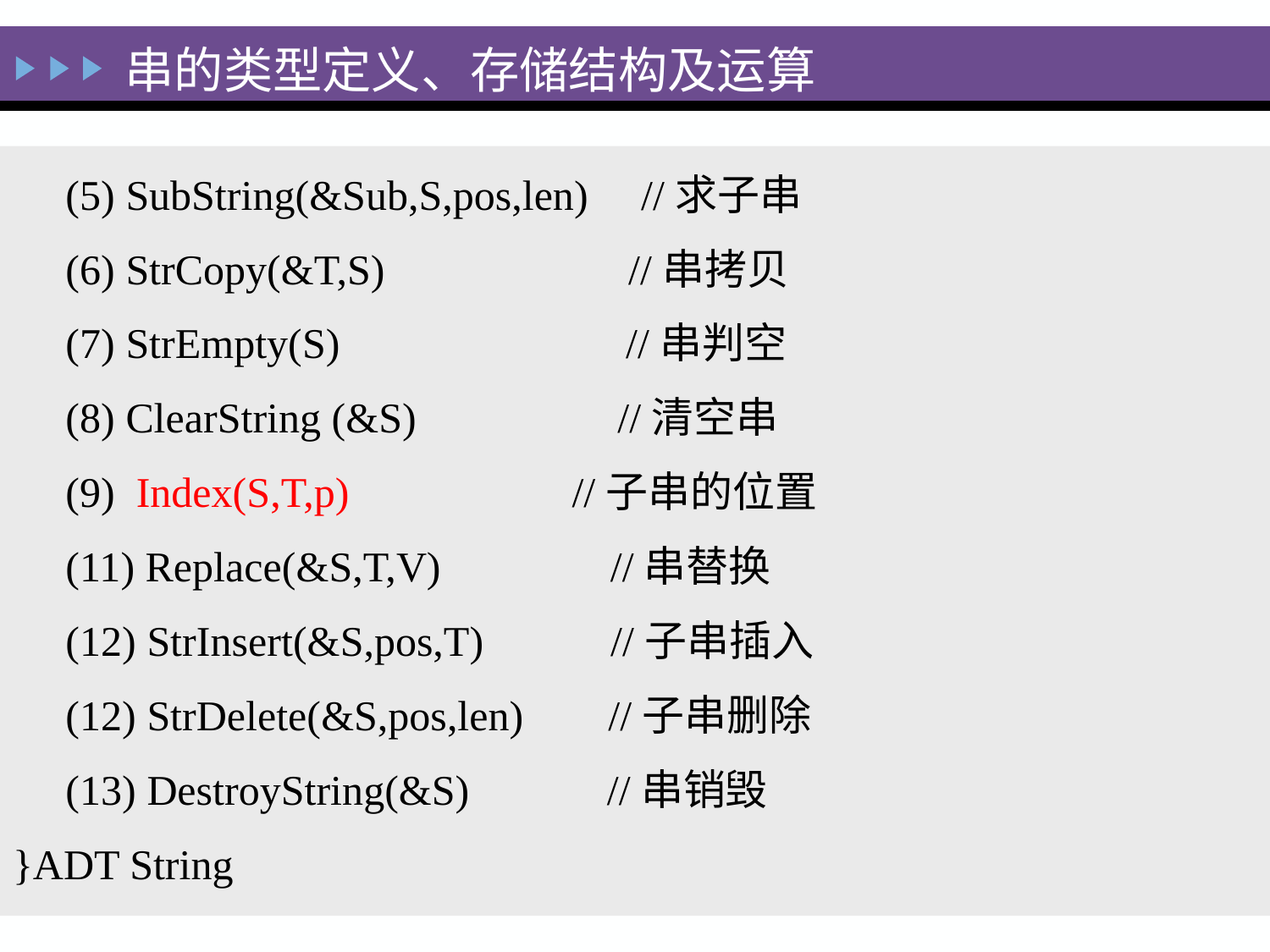

串的类型定义、存储结构及运算
     (5) SubString(&Sub,S,pos,len)     //求子串
     (6) StrCopy(&T,S)                       //串拷贝
     (7) StrEmpty(S)                           //串判空
     (8) ClearString (&S)                   //清空串
     (9)  Index(S,T,p)                     //子串的位置
     (11) Replace(&S,T,V)                //串替换
     (12) StrInsert(&S,pos,T)            //子串插入
     (12) StrDelete(&S,pos,len)        //子串删除
     (13) DestroyString(&S)             //串销毁
}ADT String